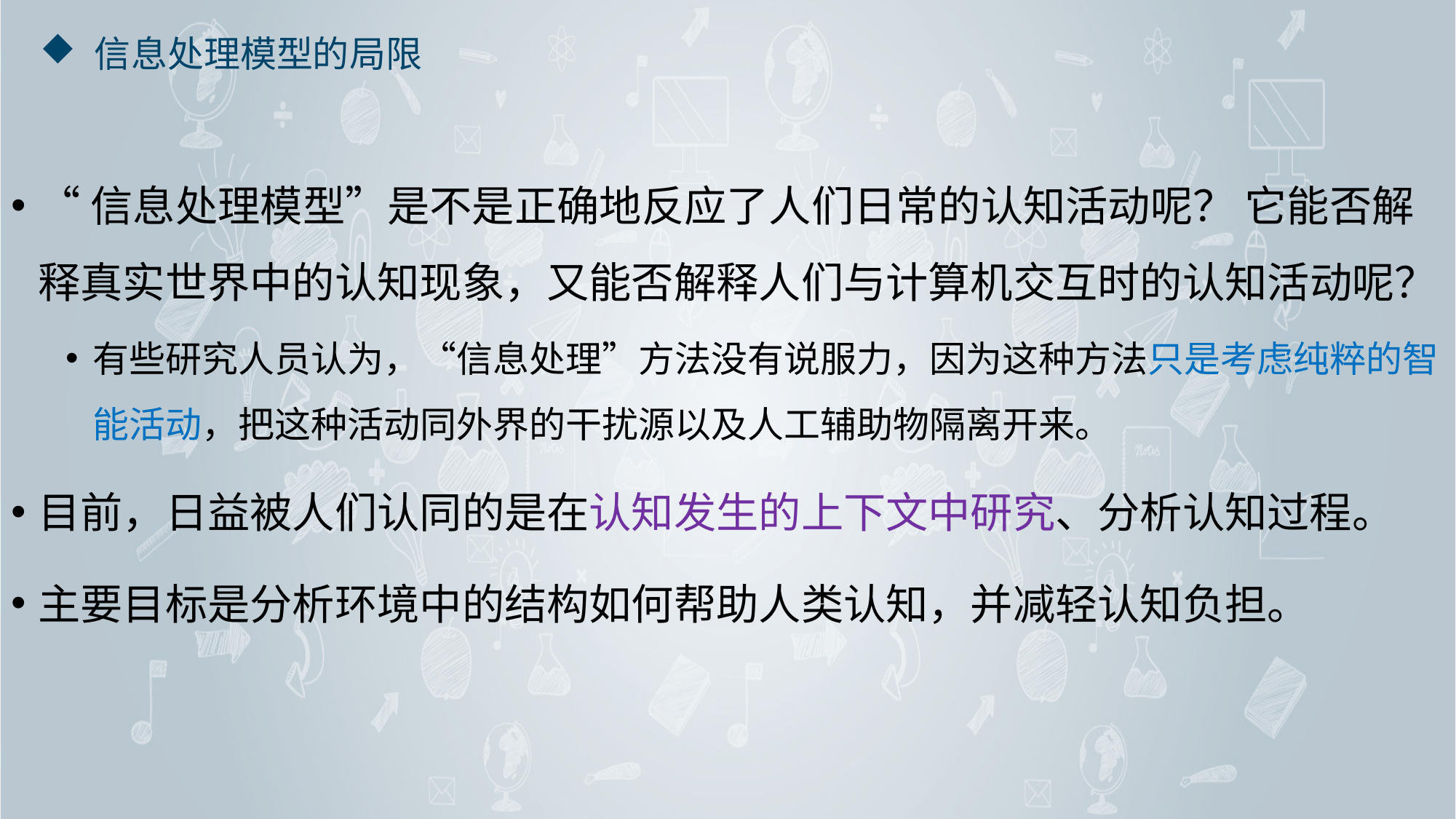

# 信息处理模型的局限
“信息处理模型”是不是正确地反应了人们日常的认知活动呢？ 它能否解释真实世界中的认知现象，又能否解释人们与计算机交互时的认知活动呢？
有些研究人员认为，“信息处理”方法没有说服力，因为这种方法只是考虑纯粹的智能活动，把这种活动同外界的干扰源以及人工辅助物隔离开来。
目前，日益被人们认同的是在认知发生的上下文中研究、分析认知过程。
主要目标是分析环境中的结构如何帮助人类认知，并减轻认知负担。